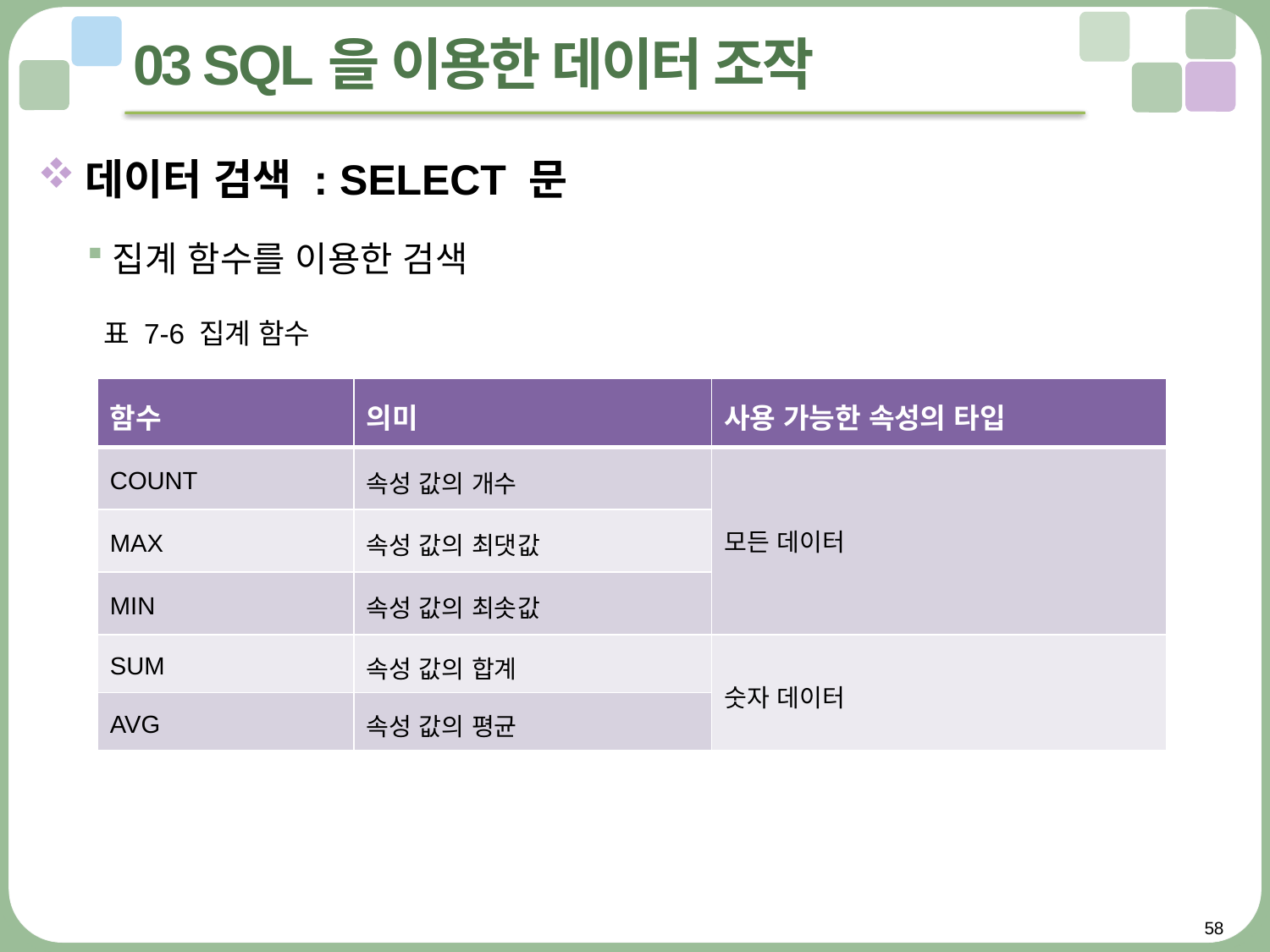

# 03 SQL을 이용한 데이터 조작
데이터 검색 : SELECT 문
집계 함수를 이용한 검색

표 7-6 집계 함수
| 함수 | 의미 | 사용 가능한 속성의 타입 |
| --- | --- | --- |
| COUNT | 속성 값의 개수 | 모든 데이터 |
| MAX | 속성 값의 최댓값 |  |
| MIN | 속성 값의 최솟값 |  |
| SUM | 속성 값의 합계 | 숫자 데이터 |
| AVG | 속성 값의 평균 |  |